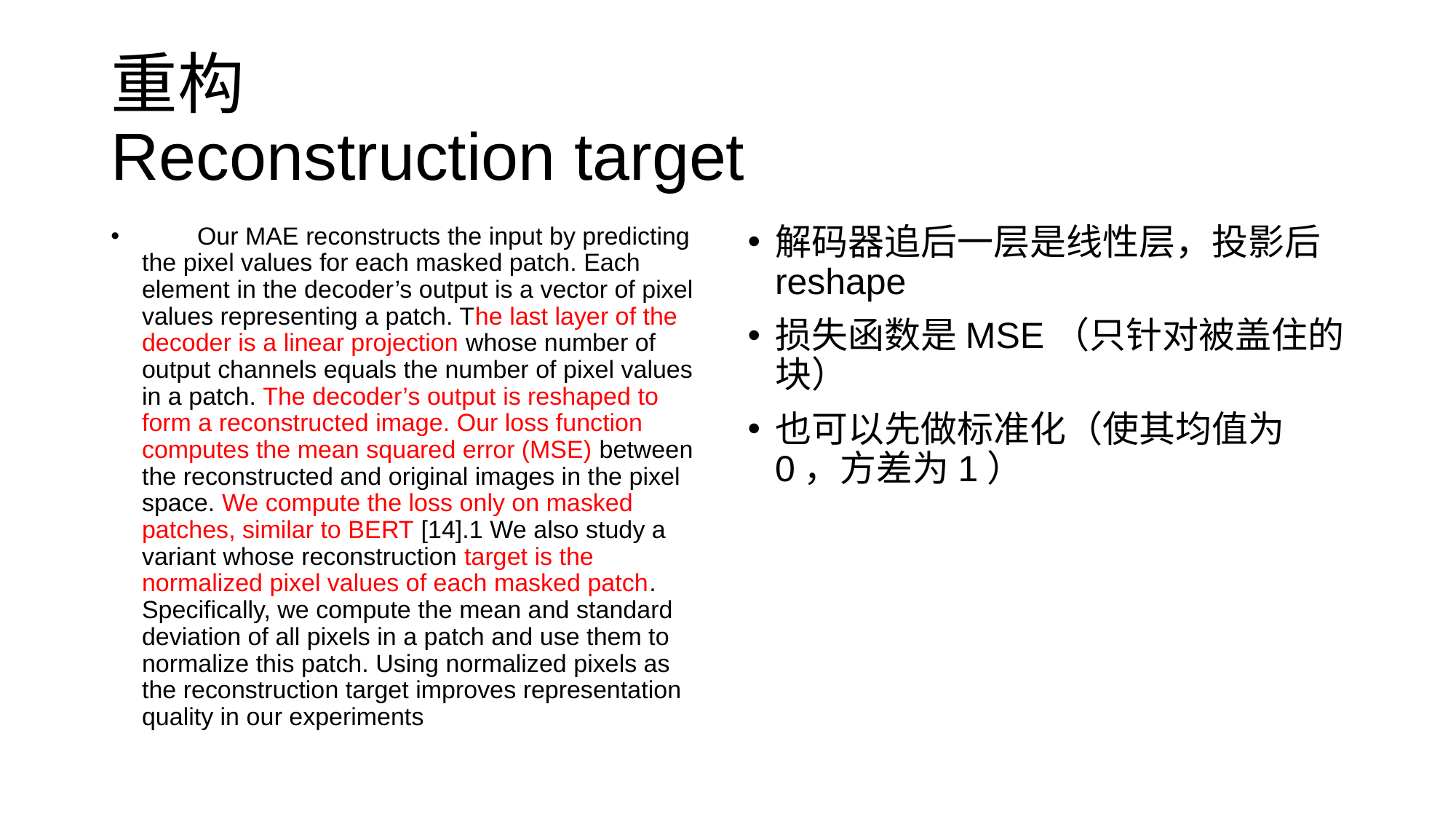

# 重构 Reconstruction target
        Our MAE reconstructs the input by predicting the pixel values for each masked patch. Each element in the decoder’s output is a vector of pixel values representing a patch. The last layer of the decoder is a linear projection whose number of output channels equals the number of pixel values in a patch. The decoder’s output is reshaped to form a reconstructed image. Our loss function computes the mean squared error (MSE) between the reconstructed and original images in the pixel space. We compute the loss only on masked patches, similar to BERT [14].1 We also study a variant whose reconstruction target is the normalized pixel values of each masked patch. Specifically, we compute the mean and standard deviation of all pixels in a patch and use them to normalize this patch. Using normalized pixels as the reconstruction target improves representation quality in our experiments
解码器追后一层是线性层，投影后reshape
损失函数是MSE（只针对被盖住的块）
也可以先做标准化（使其均值为0，方差为1）